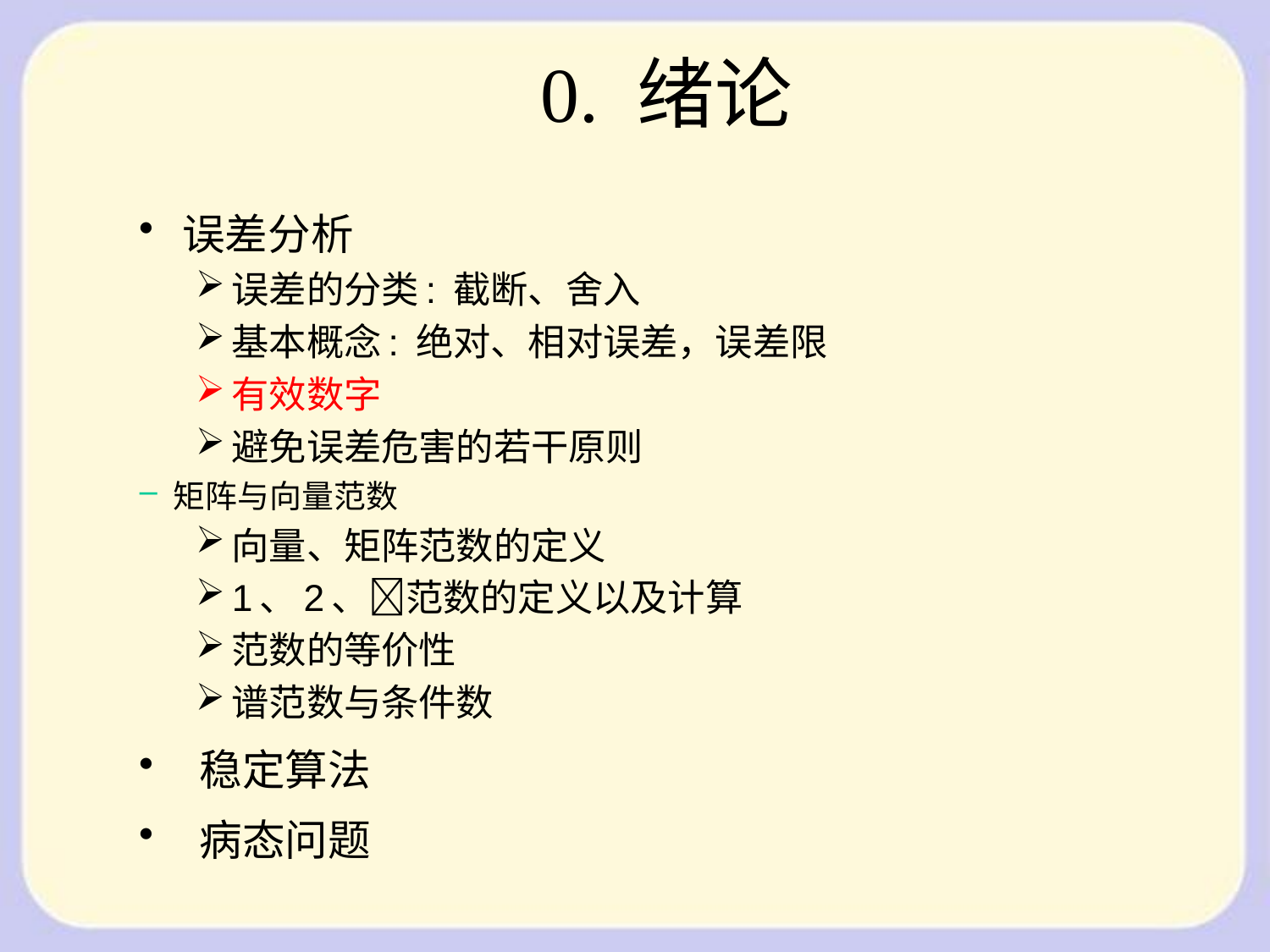

0. 绪论
误差分析
误差的分类: 截断、舍入
基本概念: 绝对、相对误差，误差限
有效数字
避免误差危害的若干原则
矩阵与向量范数
向量、矩阵范数的定义
1、2、∞范数的定义以及计算
范数的等价性
谱范数与条件数
 稳定算法
 病态问题